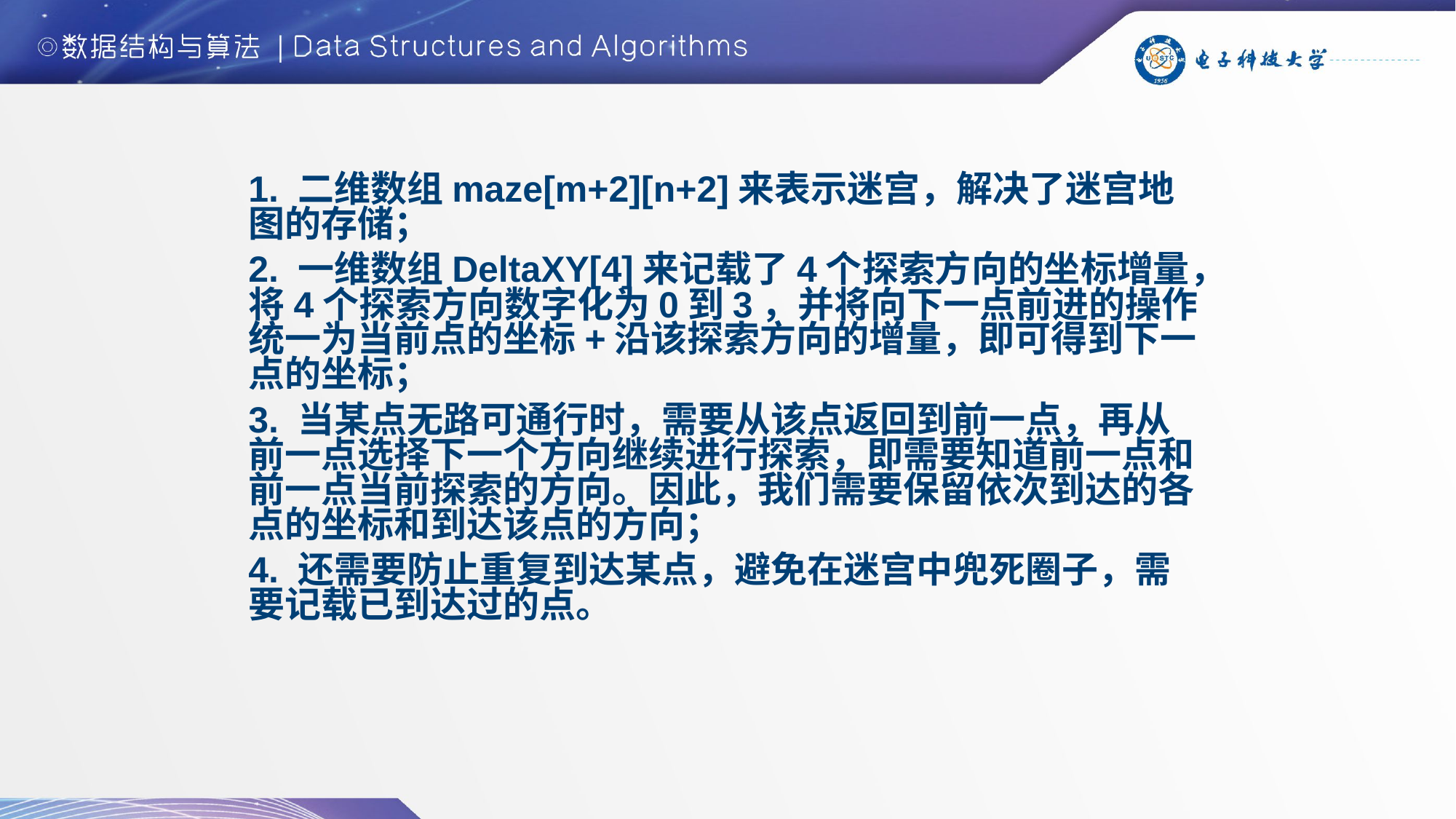

1. 二维数组maze[m+2][n+2]来表示迷宫，解决了迷宫地图的存储；
2. 一维数组DeltaXY[4]来记载了4个探索方向的坐标增量，将4个探索方向数字化为0到3，并将向下一点前进的操作统一为当前点的坐标+沿该探索方向的增量，即可得到下一点的坐标；
3. 当某点无路可通行时，需要从该点返回到前一点，再从前一点选择下一个方向继续进行探索，即需要知道前一点和前一点当前探索的方向。因此，我们需要保留依次到达的各点的坐标和到达该点的方向；
4. 还需要防止重复到达某点，避免在迷宫中兜死圈子，需要记载已到达过的点。